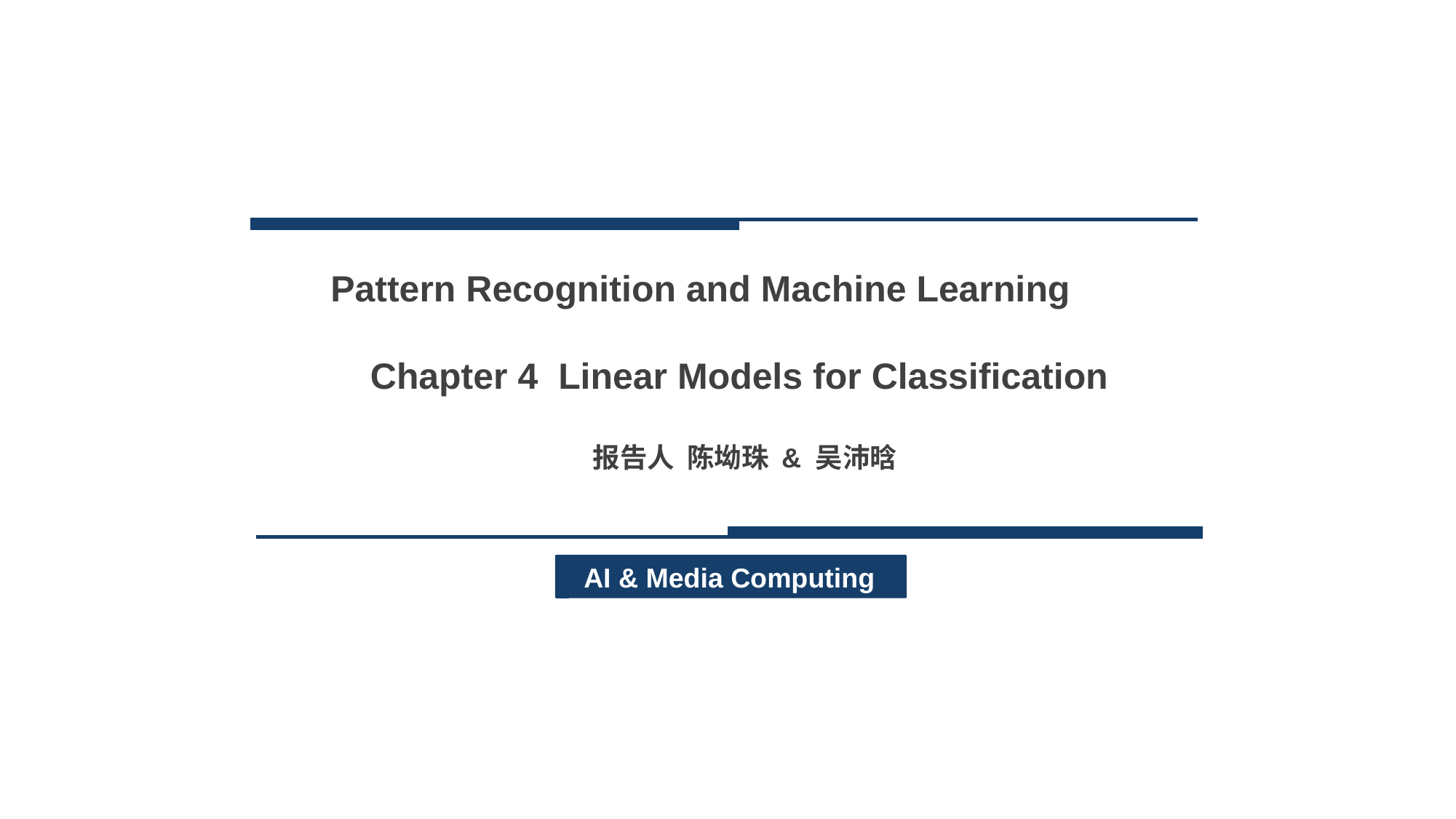

报告人  陈坳珠 & 吴沛晗

AI & Media Computing
 Pattern Recognition and Machine Learning

Chapter 4  Linear Models for Classification